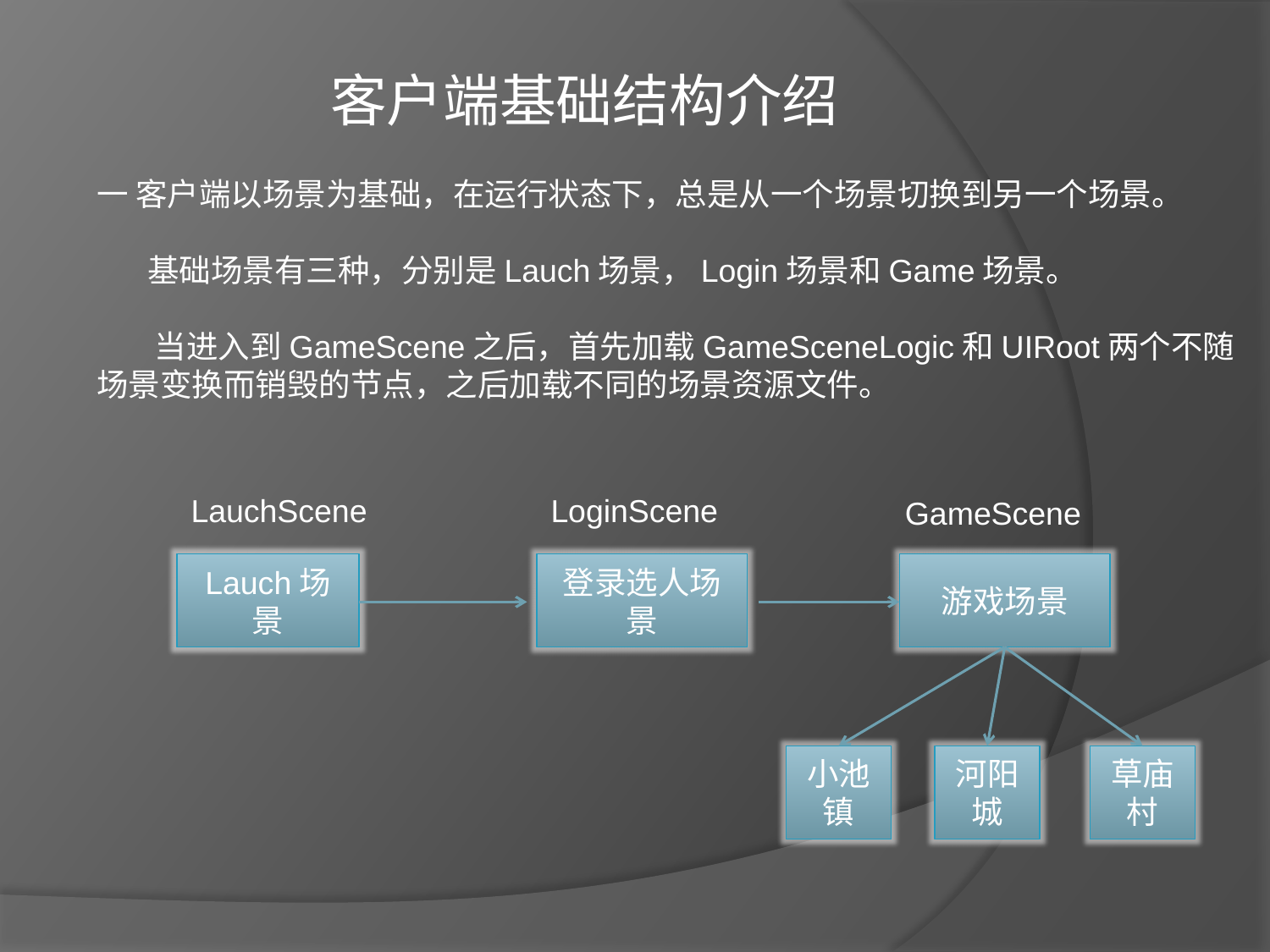

客户端基础结构介绍
一 客户端以场景为基础，在运行状态下，总是从一个场景切换到另一个场景。

      基础场景有三种，分别是Lauch场景，Login场景和Game场景。

       当进入到GameScene之后，首先加载GameSceneLogic和UIRoot两个不随
场景变换而销毁的节点，之后加载不同的场景资源文件。
LauchScene
LoginScene
GameScene
Lauch场景
登录选人场景
游戏场景
小池镇
河阳城
草庙村